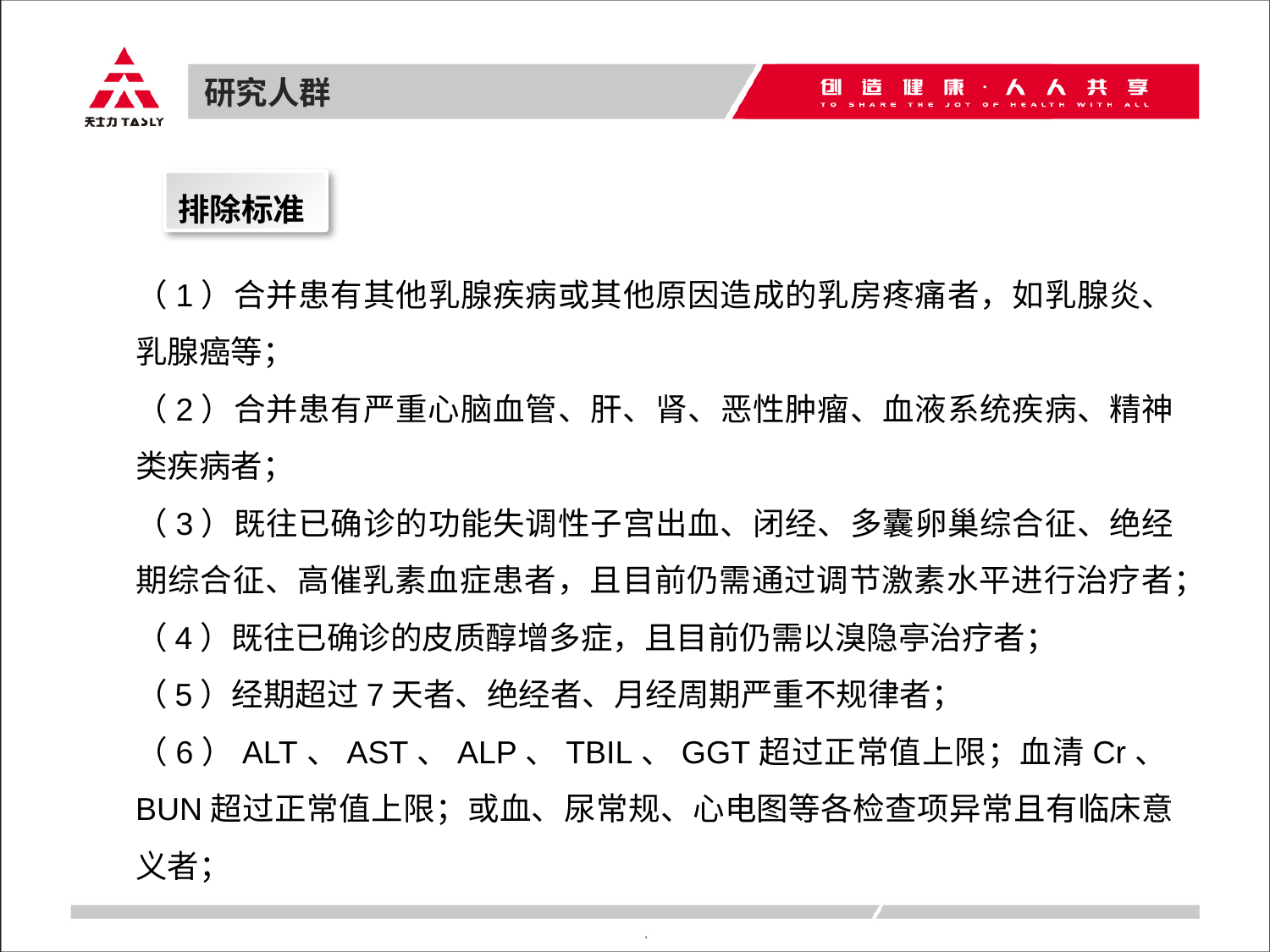

研究人群
排除标准
（1）合并患有其他乳腺疾病或其他原因造成的乳房疼痛者，如乳腺炎、乳腺癌等；
（2）合并患有严重心脑血管、肝、肾、恶性肿瘤、血液系统疾病、精神类疾病者；
（3）既往已确诊的功能失调性子宫出血、闭经、多囊卵巢综合征、绝经期综合征、高催乳素血症患者，且目前仍需通过调节激素水平进行治疗者；
（4）既往已确诊的皮质醇增多症，且目前仍需以溴隐亭治疗者；
（5）经期超过7天者、绝经者、月经周期严重不规律者；
（6）ALT、AST、ALP、TBIL、GGT超过正常值上限；血清Cr、BUN超过正常值上限；或血、尿常规、心电图等各检查项异常且有临床意义者；